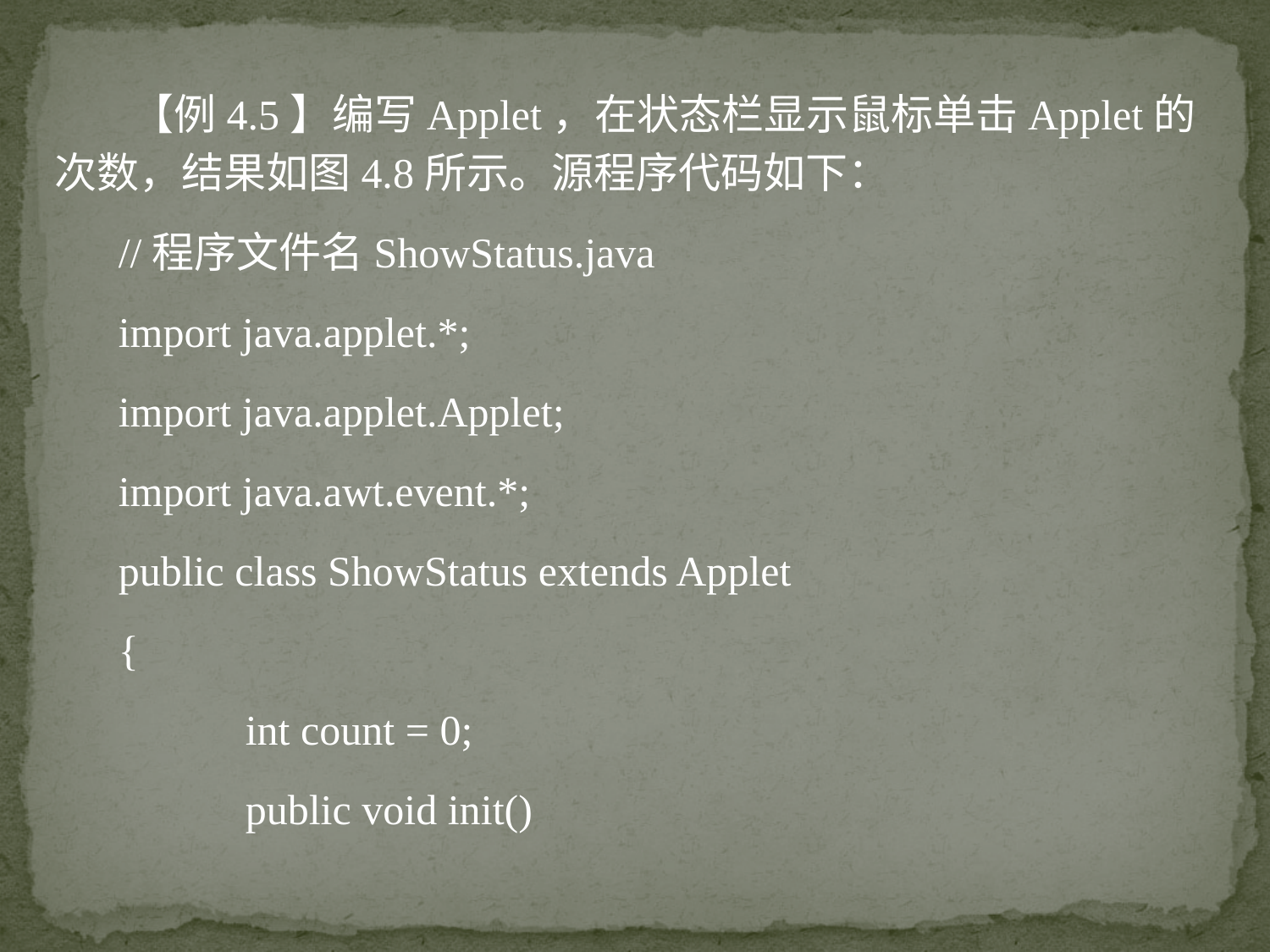

【例4.5】编写Applet，在状态栏显示鼠标单击Applet的次数，结果如图4.8所示。源程序代码如下：
//程序文件名ShowStatus.java
import java.applet.*;
import java.applet.Applet;
import java.awt.event.*;
public class ShowStatus extends Applet
{
	int count = 0;
	public void init()